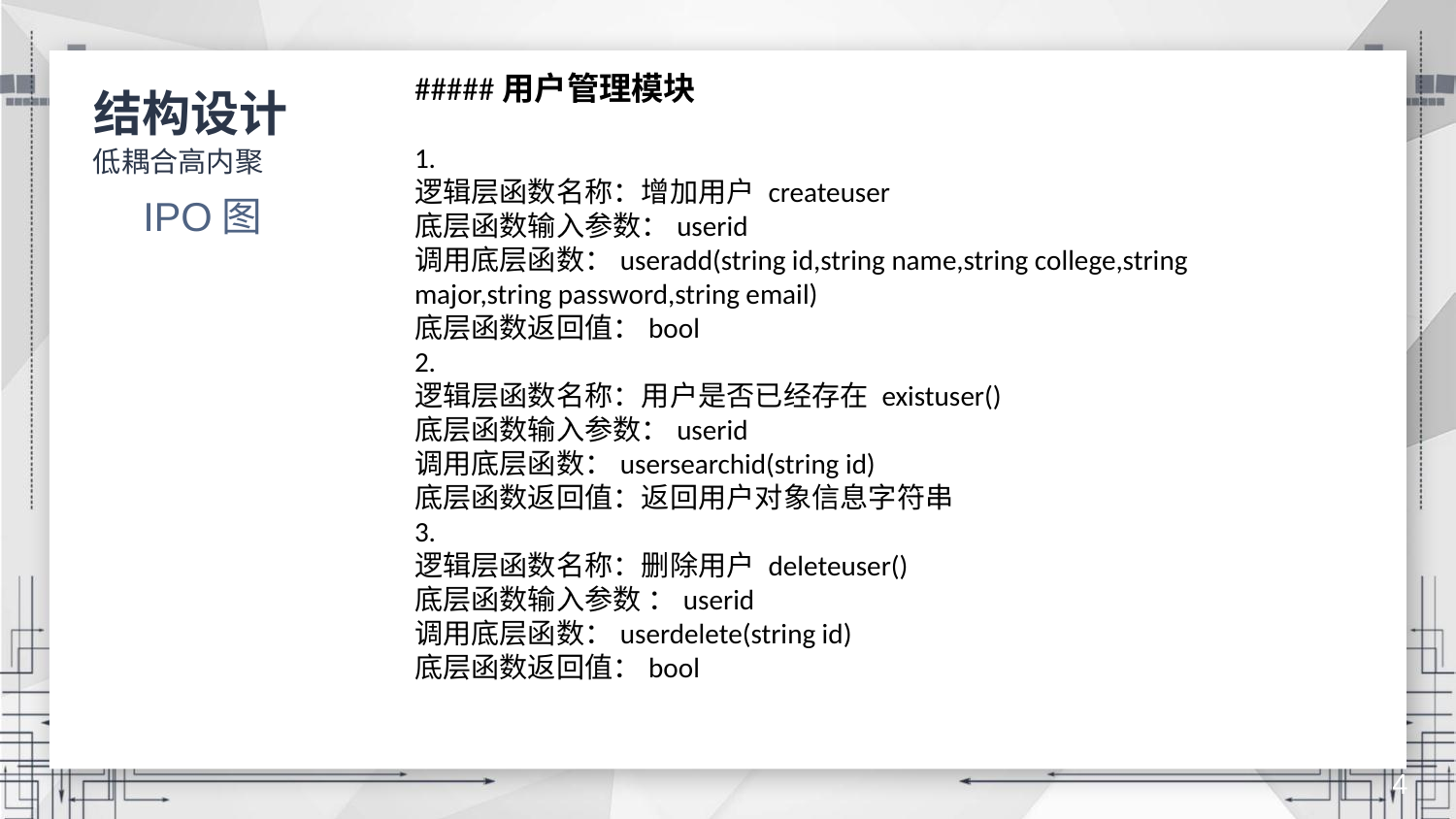

#####用户管理模块

1.
逻辑层函数名称：增加用户 createuser
底层函数输入参数：userid
调用底层函数：useradd(string id,string name,string college,string major,string password,string email)
底层函数返回值：bool
2.
逻辑层函数名称：用户是否已经存在 existuser()
底层函数输入参数：userid
调用底层函数：usersearchid(string id)
底层函数返回值：返回用户对象信息字符串
3.
逻辑层函数名称：删除用户 deleteuser()
底层函数输入参数 ：userid
调用底层函数：userdelete(string id)
底层函数返回值：bool

结构设计
低耦合高内聚
IPO图
4